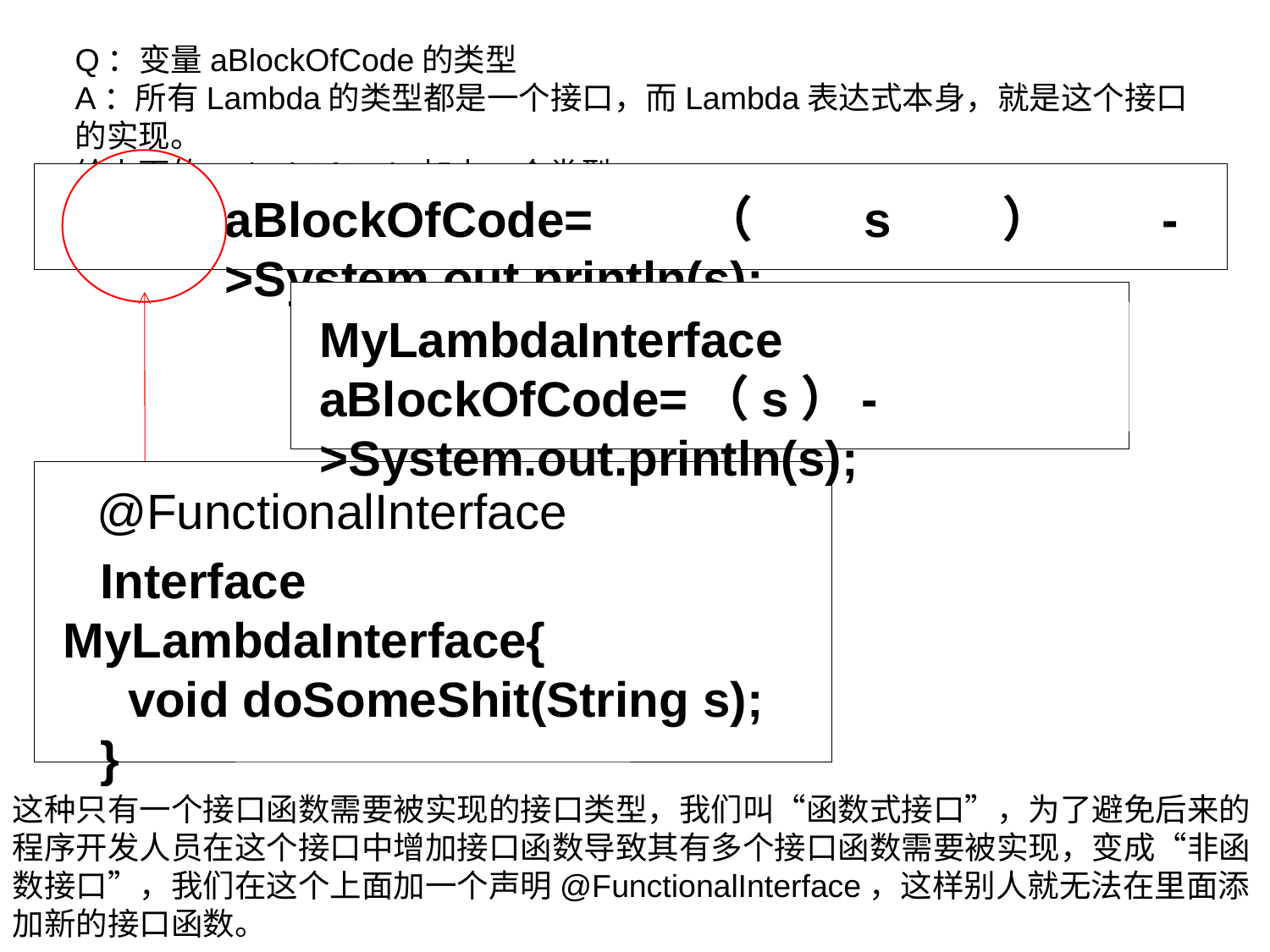

Q：变量aBlockOfCode的类型
A：所有Lambda的类型都是一个接口，而Lambda表达式本身，就是这个接口的实现。
给上面的aBlockOfCode加上一个类型

aBlockOfCode=（s）->System.out.println(s);

MyLambdaInterface aBlockOfCode=（s）->System.out.println(s);

Interface MyLambdaInterface{
  void doSomeShit(String s);
}
@FunctionalInterface
这种只有一个接口函数需要被实现的接口类型，我们叫“函数式接口”，为了避免后来的程序开发人员在这个接口中增加接口函数导致其有多个接口函数需要被实现，变成“非函数接口”，我们在这个上面加一个声明@FunctionalInterface，这样别人就无法在里面添加新的接口函数。